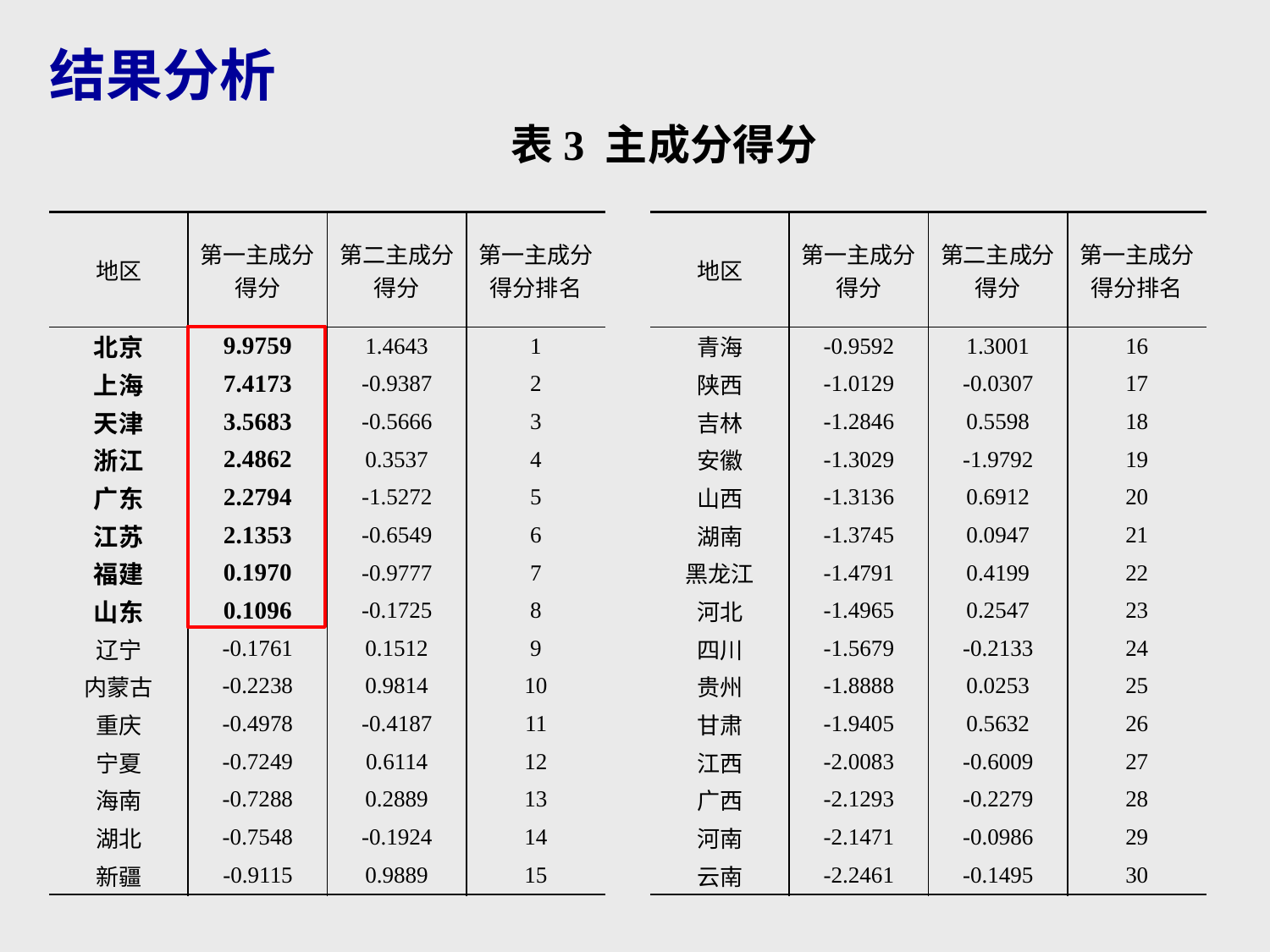

# 结果分析
表3 主成分得分
| 地区 | 第一主成分 得分 | 第二主成分 得分 | 第一主成分 得分排名 |  | 地区 | 第一主成分 得分 | 第二主成分 得分 | 第一主成分 得分排名 |
| --- | --- | --- | --- | --- | --- | --- | --- | --- |
| 北京 | 9.9759 | 1.4643 | 1 |  | 青海 | -0.9592 | 1.3001 | 16 |
| 上海 | 7.4173 | -0.9387 | 2 |  | 陕西 | -1.0129 | -0.0307 | 17 |
| 天津 | 3.5683 | -0.5666 | 3 |  | 吉林 | -1.2846 | 0.5598 | 18 |
| 浙江 | 2.4862 | 0.3537 | 4 |  | 安徽 | -1.3029 | -1.9792 | 19 |
| 广东 | 2.2794 | -1.5272 | 5 |  | 山西 | -1.3136 | 0.6912 | 20 |
| 江苏 | 2.1353 | -0.6549 | 6 |  | 湖南 | -1.3745 | 0.0947 | 21 |
| 福建 | 0.1970 | -0.9777 | 7 |  | 黑龙江 | -1.4791 | 0.4199 | 22 |
| 山东 | 0.1096 | -0.1725 | 8 |  | 河北 | -1.4965 | 0.2547 | 23 |
| 辽宁 | -0.1761 | 0.1512 | 9 |  | 四川 | -1.5679 | -0.2133 | 24 |
| 内蒙古 | -0.2238 | 0.9814 | 10 |  | 贵州 | -1.8888 | 0.0253 | 25 |
| 重庆 | -0.4978 | -0.4187 | 11 |  | 甘肃 | -1.9405 | 0.5632 | 26 |
| 宁夏 | -0.7249 | 0.6114 | 12 |  | 江西 | -2.0083 | -0.6009 | 27 |
| 海南 | -0.7288 | 0.2889 | 13 |  | 广西 | -2.1293 | -0.2279 | 28 |
| 湖北 | -0.7548 | -0.1924 | 14 |  | 河南 | -2.1471 | -0.0986 | 29 |
| 新疆 | -0.9115 | 0.9889 | 15 |  | 云南 | -2.2461 | -0.1495 | 30 |